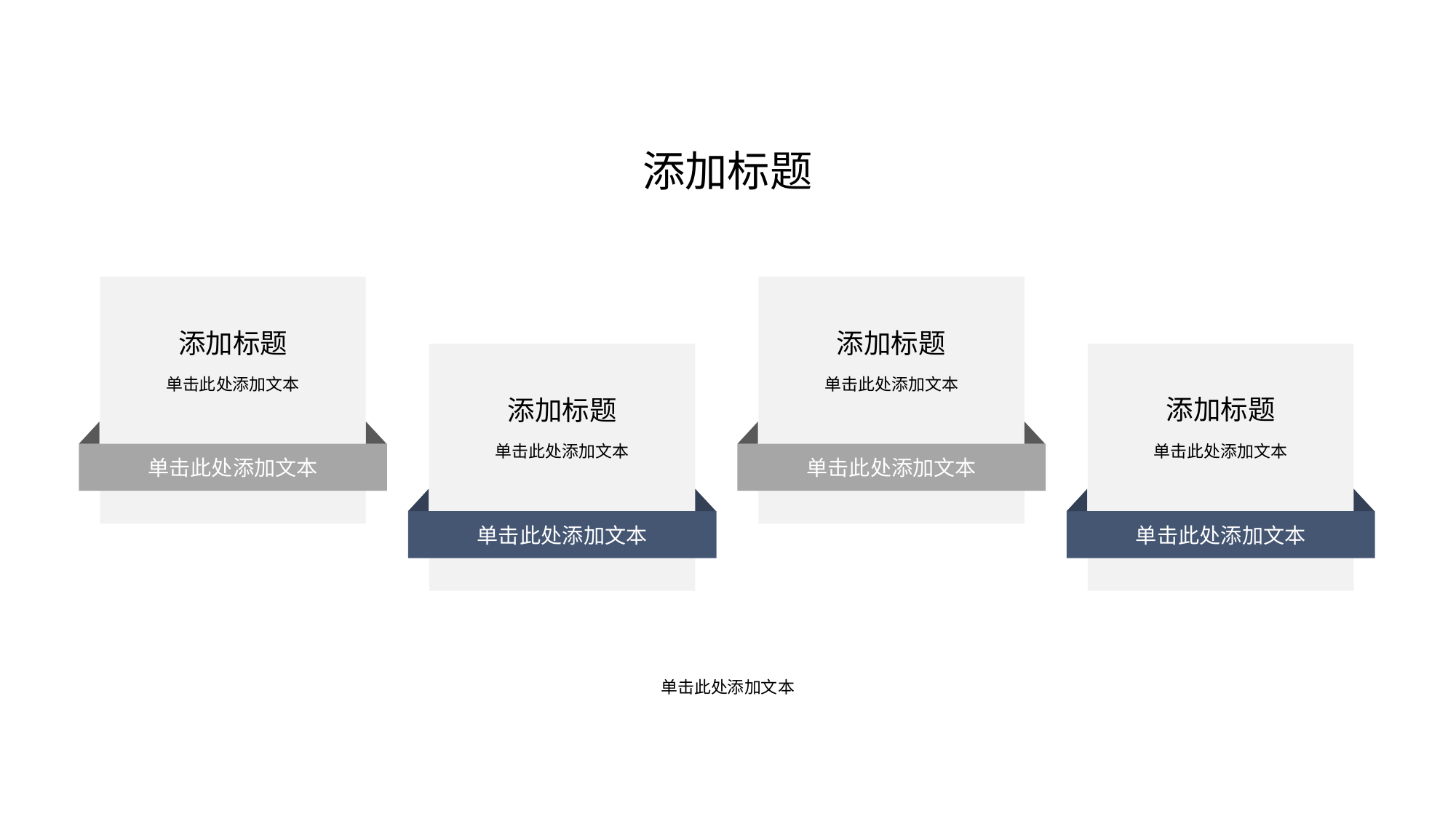

添加标题

添加标题
添加标题

单击此处添加文本
单击此处添加文本
添加标题
添加标题

单击此处添加文本
单击此处添加文本
单击此处添加文本
单击此处添加文本

单击此处添加文本
单击此处添加文本
单击此处添加文本